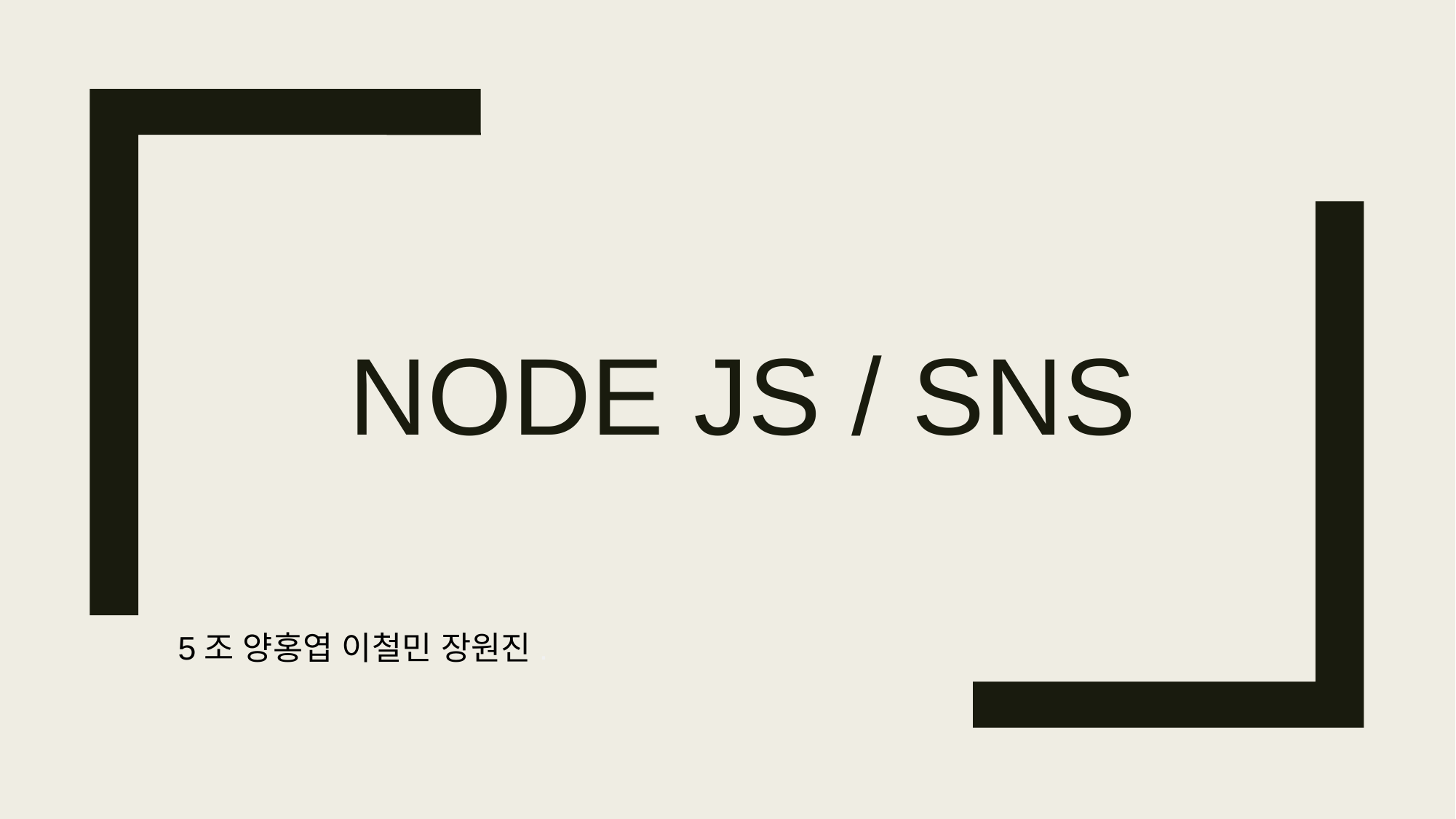

# Node js / sns
5조 양홍엽 이철민 장원진.